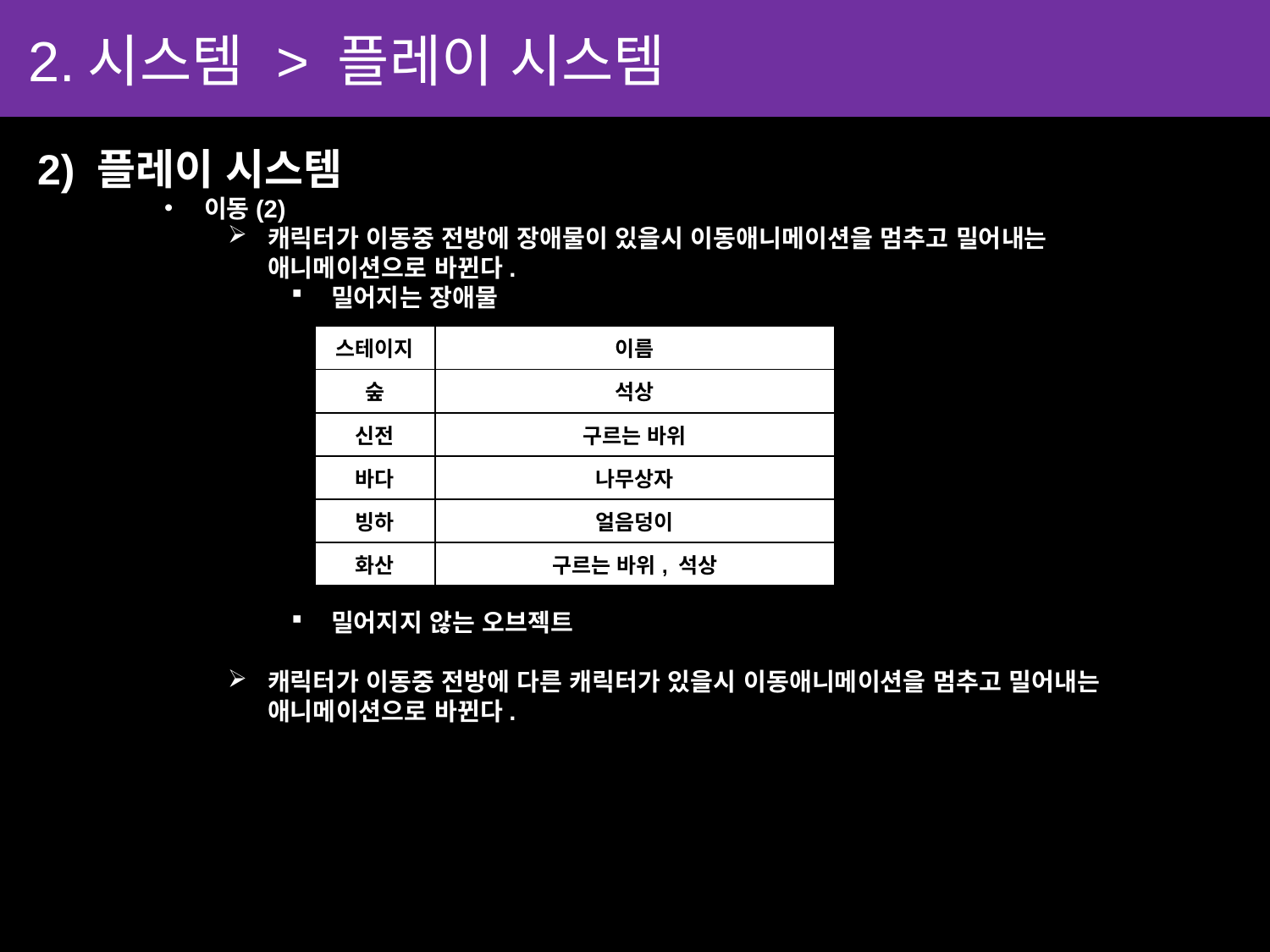

# 2.시스템 > 플레이 시스템

2) 플레이 시스템
이동(2)
캐릭터가 이동중 전방에 장애물이 있을시 이동애니메이션을 멈추고 밀어내는 애니메이션으로 바뀐다.
밀어지는 장애물

밀어지지 않는 오브젝트

캐릭터가 이동중 전방에 다른 캐릭터가 있을시 이동애니메이션을 멈추고 밀어내는 애니메이션으로 바뀐다.

| 스테이지 | 이름 |
| --- | --- |
| 숲 | 석상 |
| 신전 | 구르는 바위 |
| 바다 | 나무상자 |
| 빙하 | 얼음덩이 |
| 화산 | 구르는 바위, 석상 |